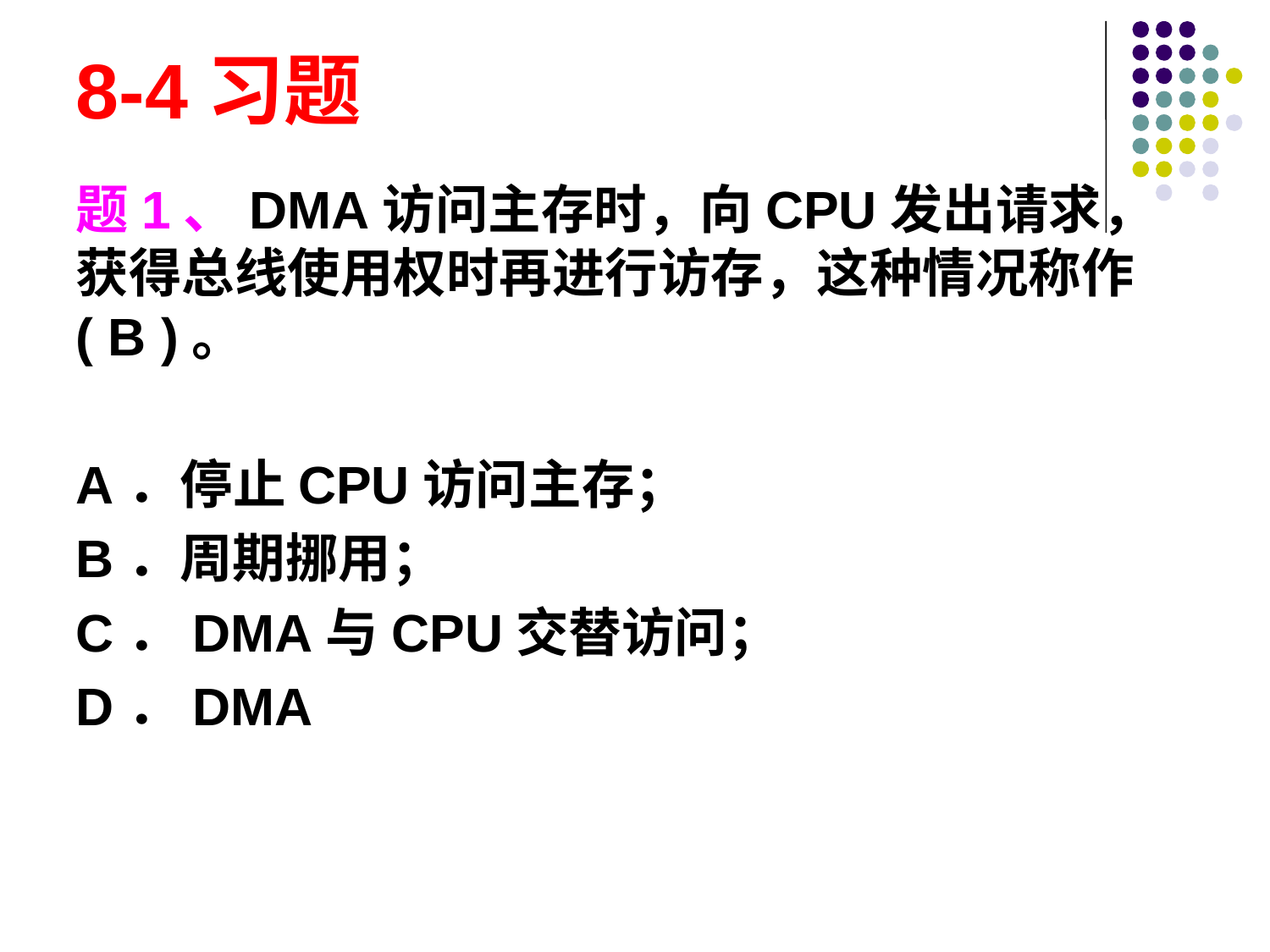

# 8-4习题
题1、DMA访问主存时，向CPU发出请求，获得总线使用权时再进行访存，这种情况称作( B )。

A．停止CPU访问主存；
B．周期挪用；
C．DMA与CPU交替访问；
D．DMA